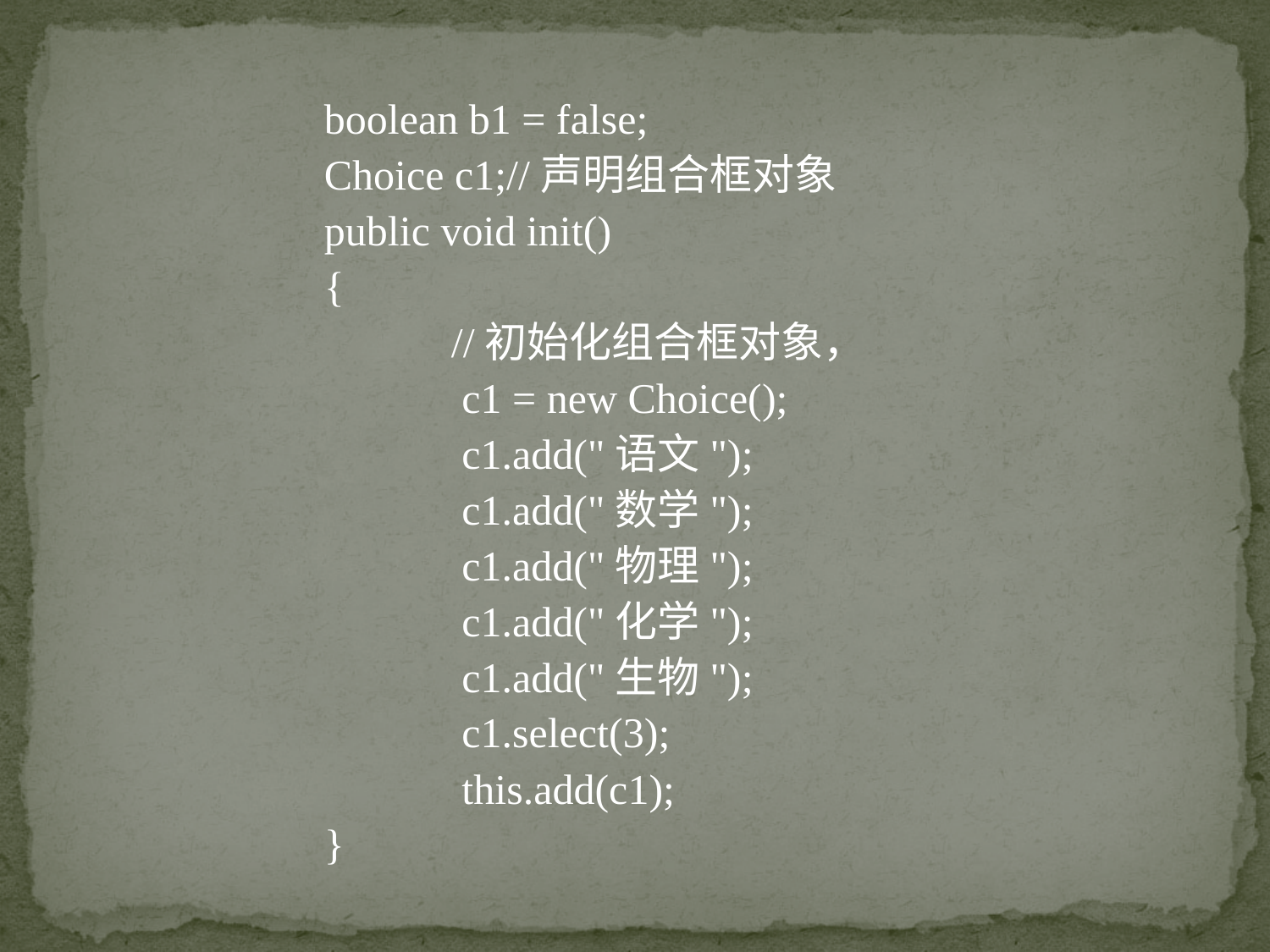

boolean b1 = false;
	Choice c1;//声明组合框对象
	public void init()
	{
          		//初始化组合框对象，
		 c1 = new Choice();
		 c1.add("语文");
		 c1.add("数学");
		 c1.add("物理");
		 c1.add("化学");
		 c1.add("生物");
		 c1.select(3);
		 this.add(c1);
	}